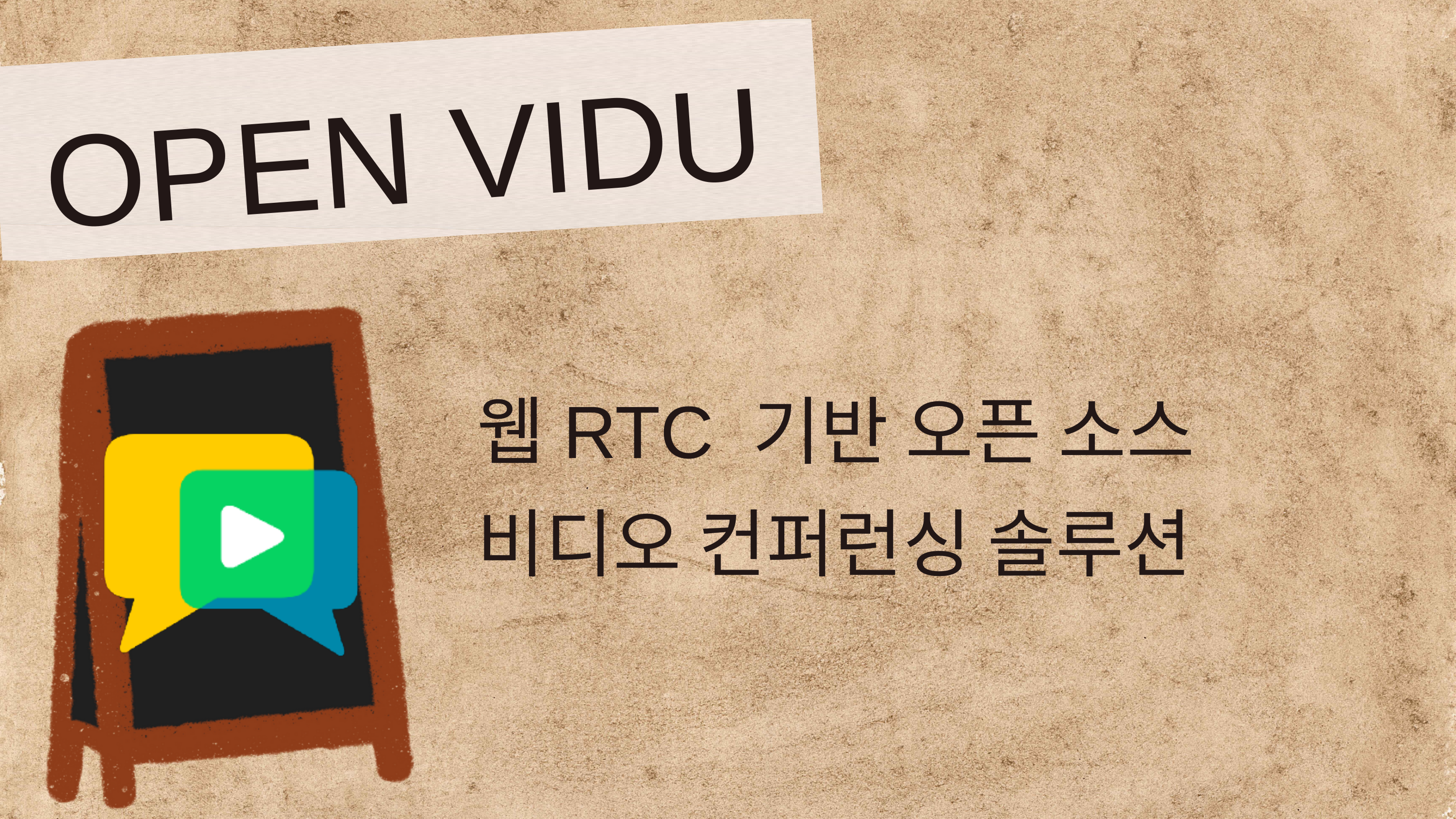

OPEN VIDU

웹RTC 기반 오픈 소스
비디오 컨퍼런싱 솔루션